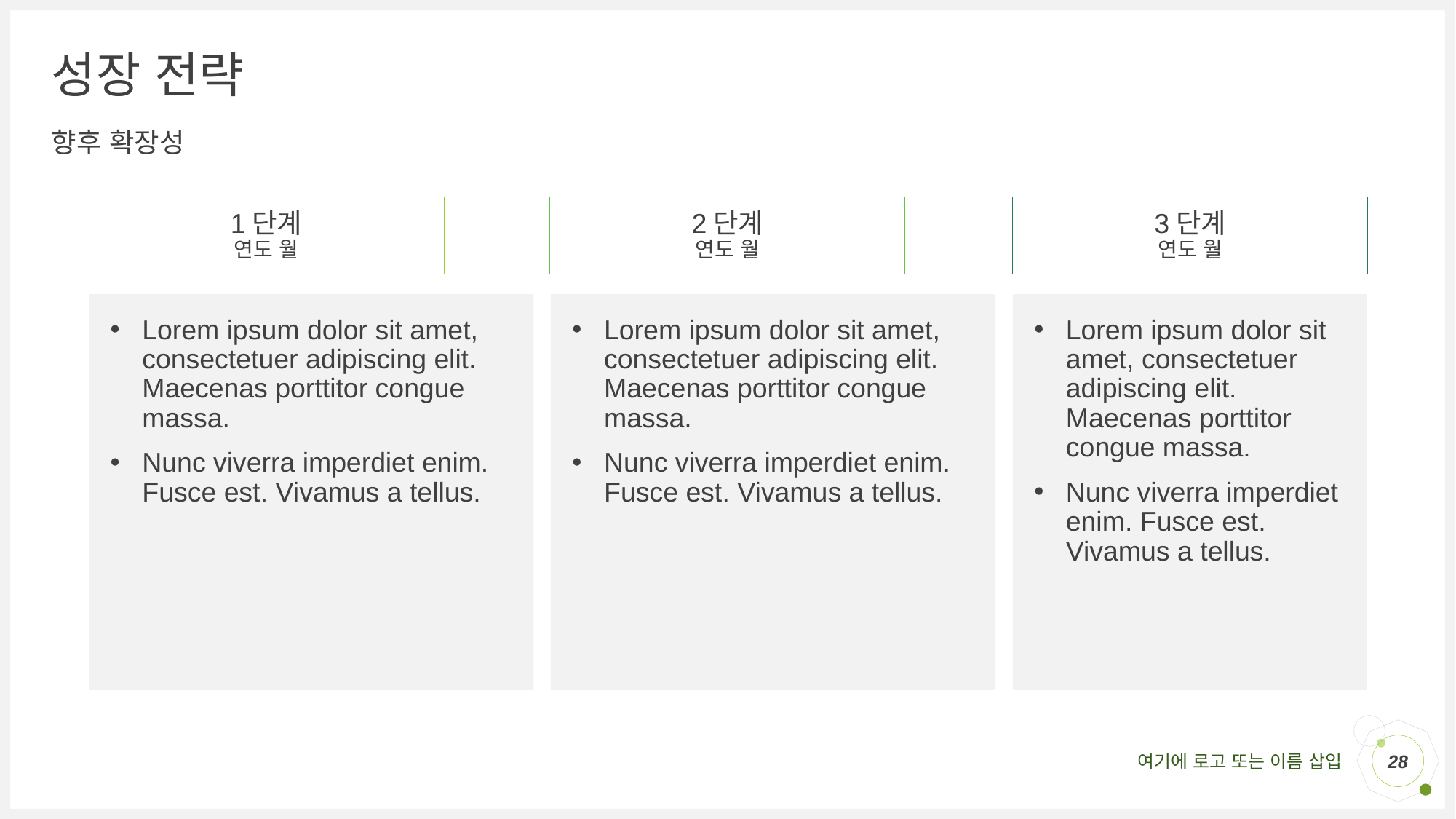

# 성장 전략
향후 확장성
2단계
연도 월
1단계
연도 월
3단계
연도 월
Lorem ipsum dolor sit amet, consectetuer adipiscing elit. Maecenas porttitor congue massa.
Nunc viverra imperdiet enim. Fusce est. Vivamus a tellus.
Lorem ipsum dolor sit amet, consectetuer adipiscing elit. Maecenas porttitor congue massa.
Nunc viverra imperdiet enim. Fusce est. Vivamus a tellus.
Lorem ipsum dolor sit amet, consectetuer adipiscing elit. Maecenas porttitor congue massa.
Nunc viverra imperdiet enim. Fusce est. Vivamus a tellus.
28